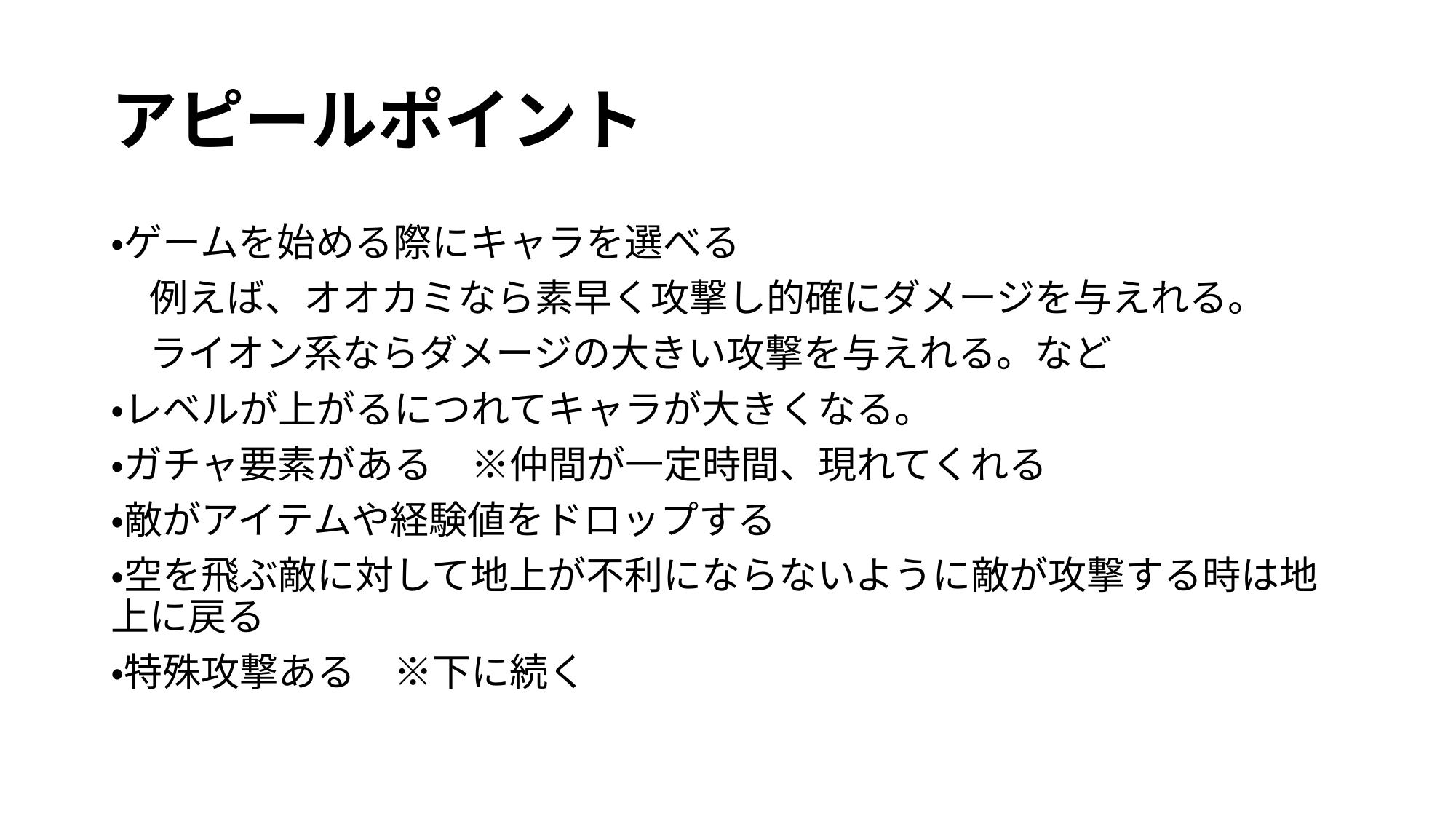

# アピールポイント
・ゲームを始める際にキャラを選べる
　例えば、オオカミなら素早く攻撃し的確にダメージを与えれる。
　ライオン系ならダメージの大きい攻撃を与えれる。など
・レベルが上がるにつれてキャラが大きくなる。
・ガチャ要素がある　※仲間が一定時間、現れてくれる
・敵がアイテムや経験値をドロップする
・空を飛ぶ敵に対して地上が不利にならないように敵が攻撃する時は地上に戻る
・特殊攻撃ある　※下に続く